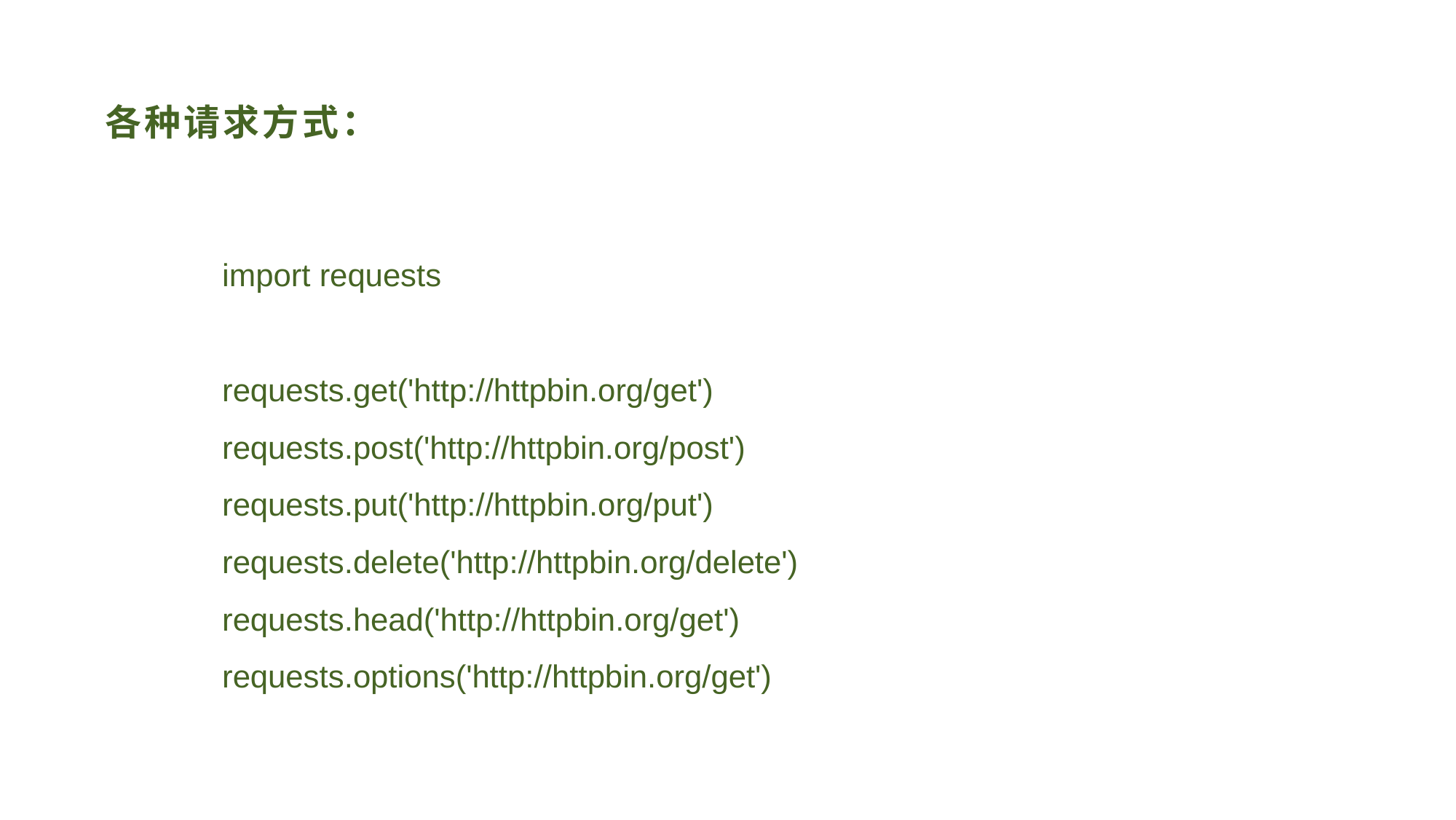

# 各种请求方式：
import requests

requests.get('http://httpbin.org/get')
requests.post('http://httpbin.org/post')
requests.put('http://httpbin.org/put')
requests.delete('http://httpbin.org/delete')
requests.head('http://httpbin.org/get')
requests.options('http://httpbin.org/get')